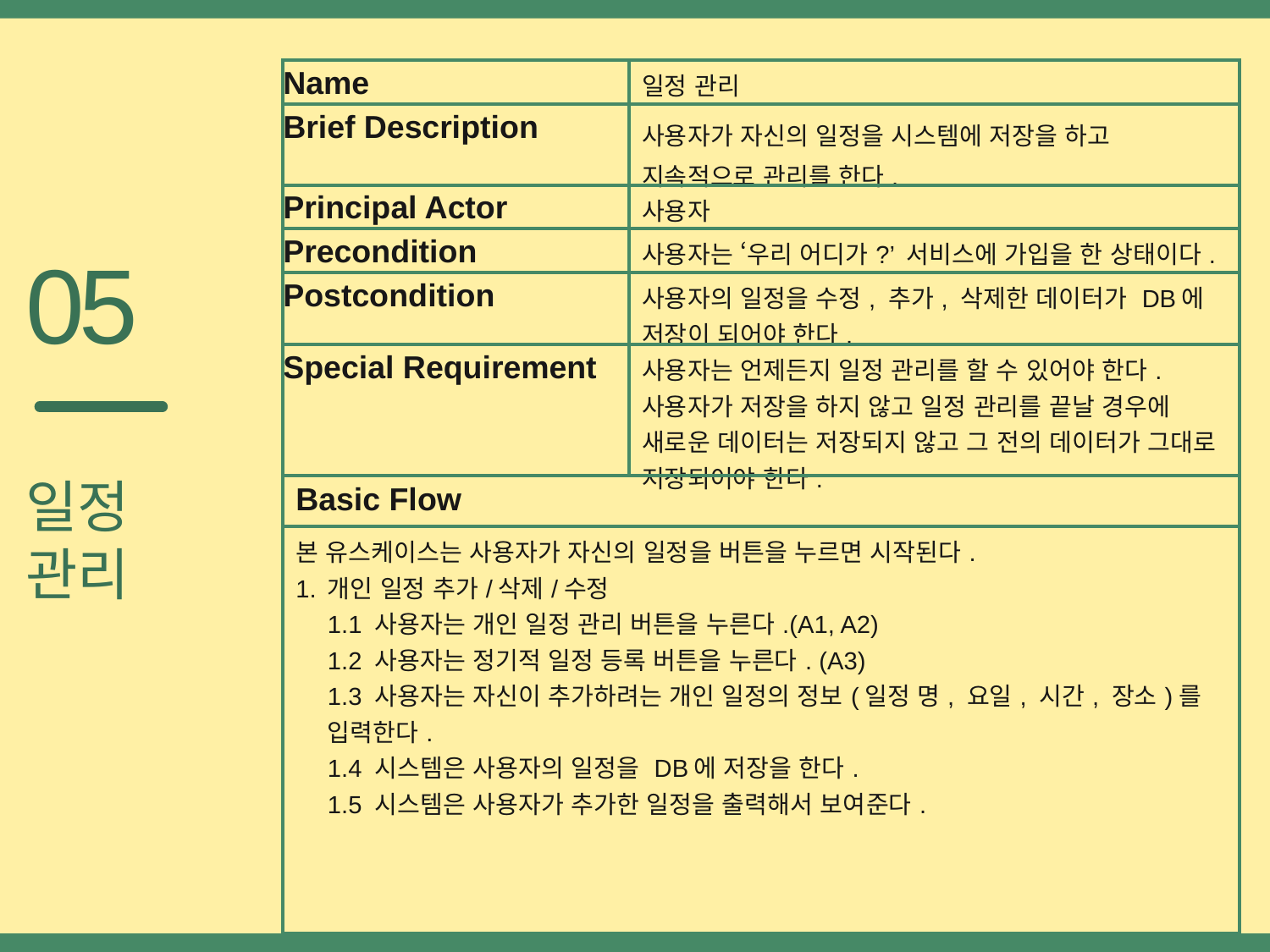

| Name | 일정 관리 |
| --- | --- |
| Brief Description | 사용자가 자신의 일정을 시스템에 저장을 하고 지속적으로 관리를 한다. |
| Principal Actor | 사용자 |
| Precondition | 사용자는 ‘우리 어디가?’ 서비스에 가입을 한 상태이다. |
| Postcondition | 사용자의 일정을 수정, 추가, 삭제한 데이터가 DB에 저장이 되어야 한다. |
| Special Requirement | 사용자는 언제든지 일정 관리를 할 수 있어야 한다. 사용자가 저장을 하지 않고 일정 관리를 끝날 경우에 새로운 데이터는 저장되지 않고 그 전의 데이터가 그대로 저장되어야 한다. |
| Basic Flow |  |
| 본 유스케이스는 사용자가 자신의 일정을 버튼을 누르면 시작된다. 개인 일정 추가/삭제/수정 1.1 사용자는 개인 일정 관리 버튼을 누른다.(A1, A2) 1.2 사용자는 정기적 일정 등록 버튼을 누른다. (A3) 1.3 사용자는 자신이 추가하려는 개인 일정의 정보(일정 명, 요일, 시간, 장소)를 입력한다. 1.4 시스템은 사용자의 일정을 DB에 저장을 한다. 1.5 시스템은 사용자가 추가한 일정을 출력해서 보여준다. |  |
05
일정
관리